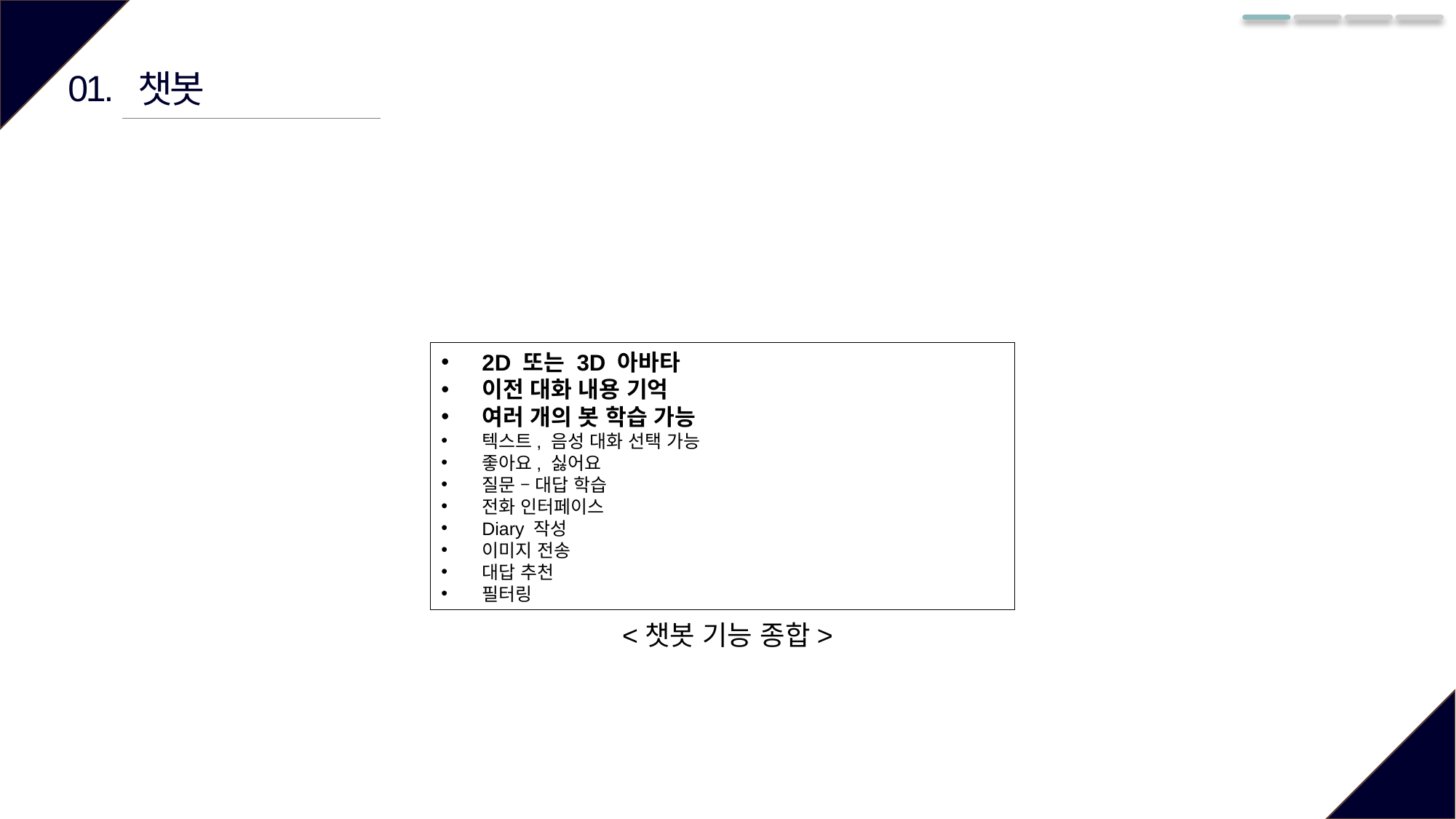

01.
챗봇

2D 또는 3D 아바타
이전 대화 내용 기억
여러 개의 봇 학습 가능
텍스트, 음성 대화 선택 가능
좋아요, 싫어요
질문 – 대답 학습
전화 인터페이스
Diary 작성
이미지 전송
대답 추천
필터링
<챗봇 기능 종합>